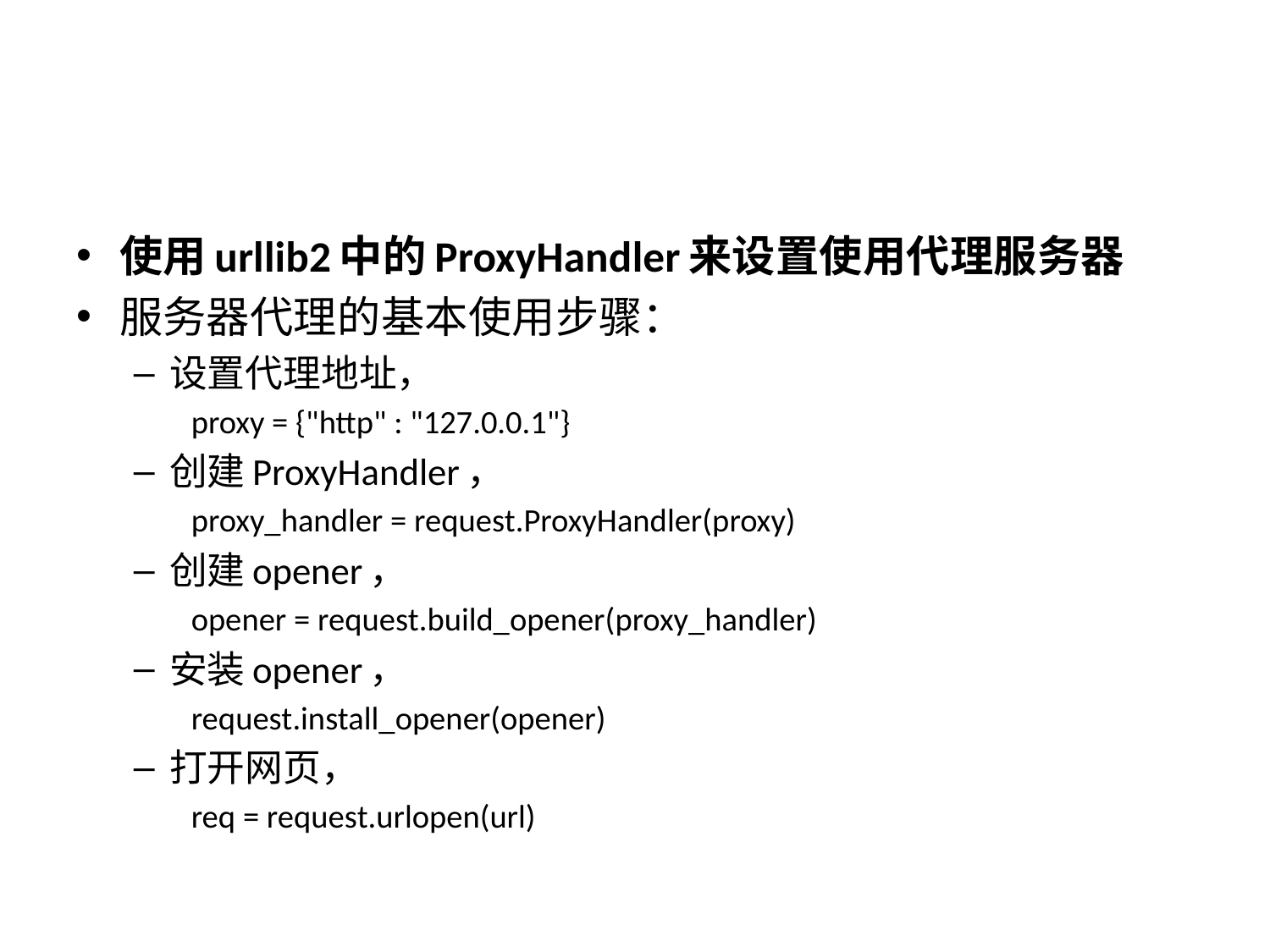

#
使用urllib2中的ProxyHandler来设置使用代理服务器
服务器代理的基本使用步骤：
设置代理地址，
proxy = {"http" : "127.0.0.1"}
创建ProxyHandler，
proxy_handler = request.ProxyHandler(proxy)
创建opener，
opener = request.build_opener(proxy_handler)
安装opener，
request.install_opener(opener)
打开网页，
req = request.urlopen(url)